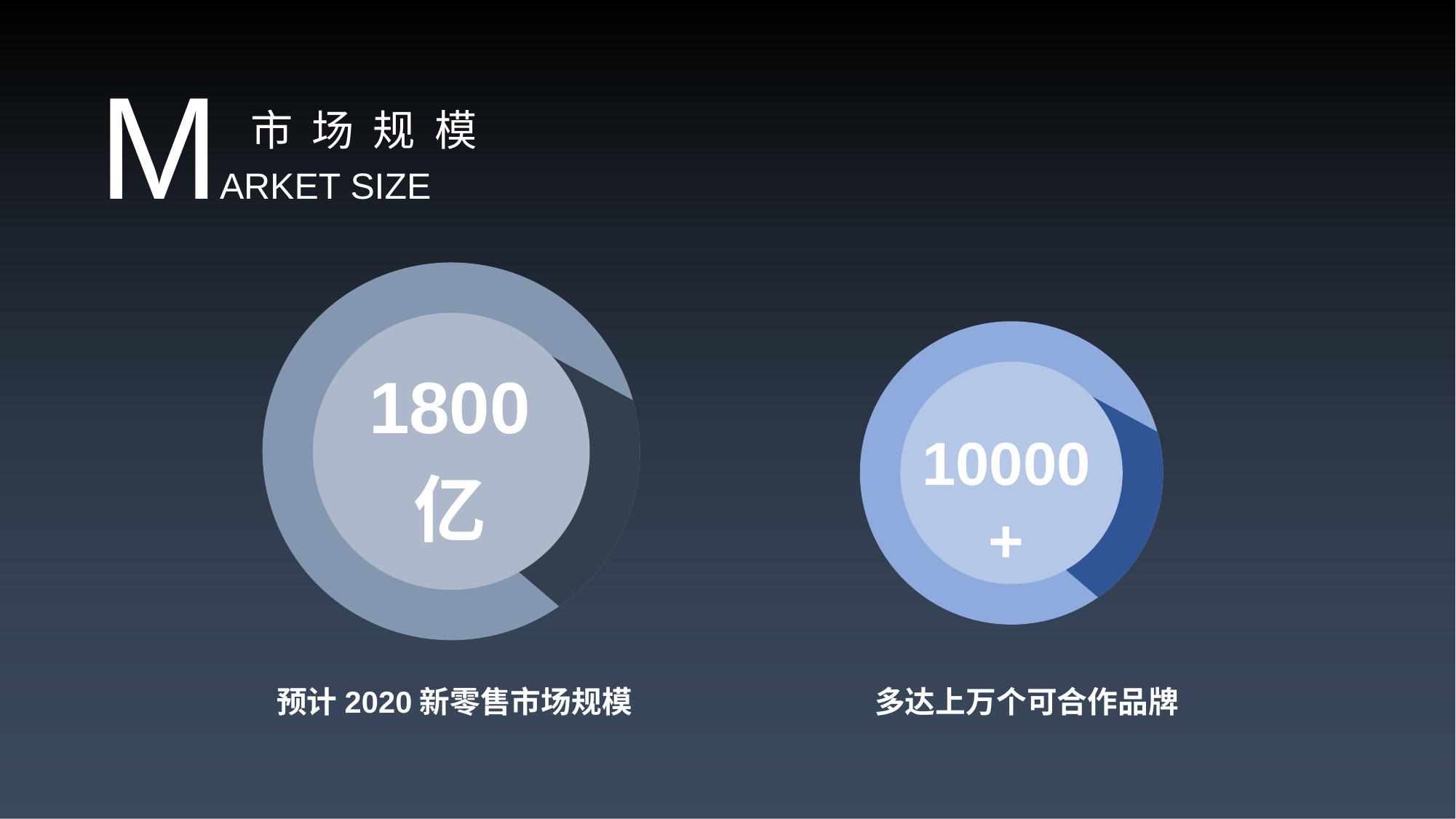

MARKET SIZE
市  场  规  模

1800
亿

10000
+
预计2020新零售市场规模
多达上万个可合作品牌